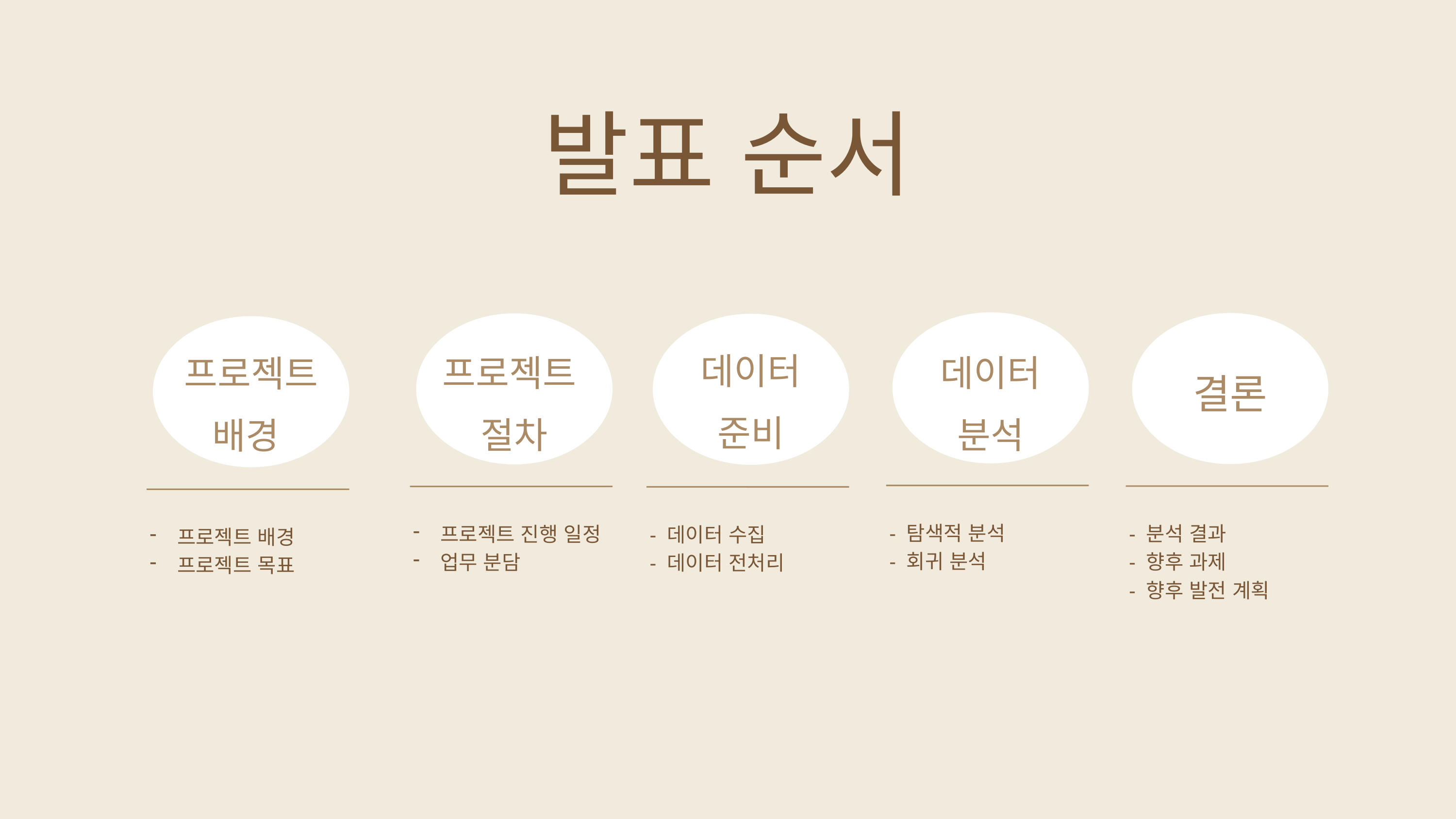

발표 순서

데이터
분석

- 탐색적 분석
- 회귀 분석

결론

- 분석 결과
- 향후 과제
- 향후 발전 계획

프로젝트
절차

프로젝트 진행 일정
업무 분담

데이터
준비

- 데이터 수집
- 데이터 전처리

프로젝트 배경

프로젝트 배경
프로젝트 목표